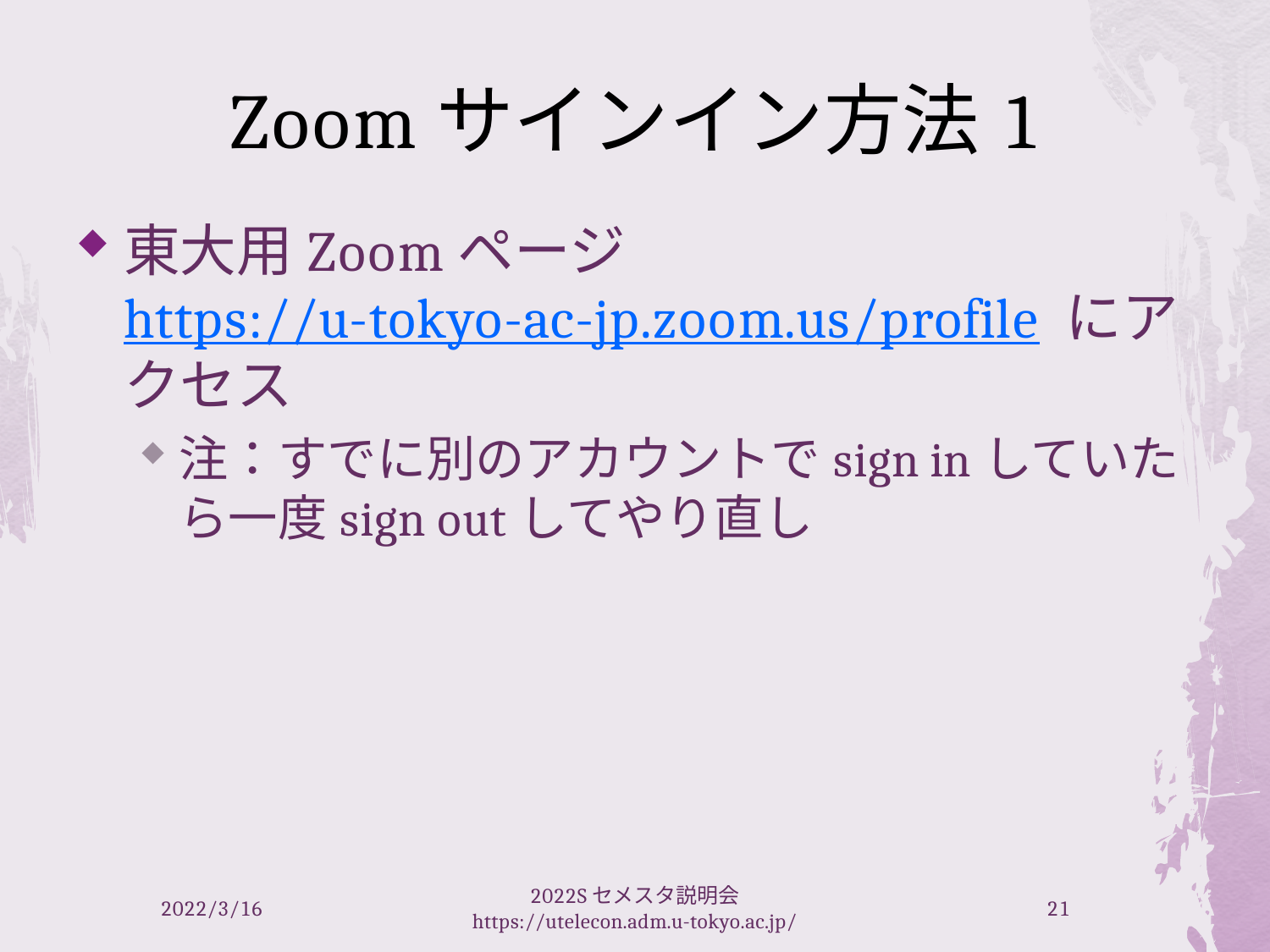

# Zoomサインイン方法1
東大用Zoomページ https://u-tokyo-ac-jp.zoom.us/profile にアクセス
注：すでに別のアカウントでsign inしていたら一度sign outしてやり直し
2022/3/16
2022Sセメスタ説明会 https://utelecon.adm.u-tokyo.ac.jp/
21